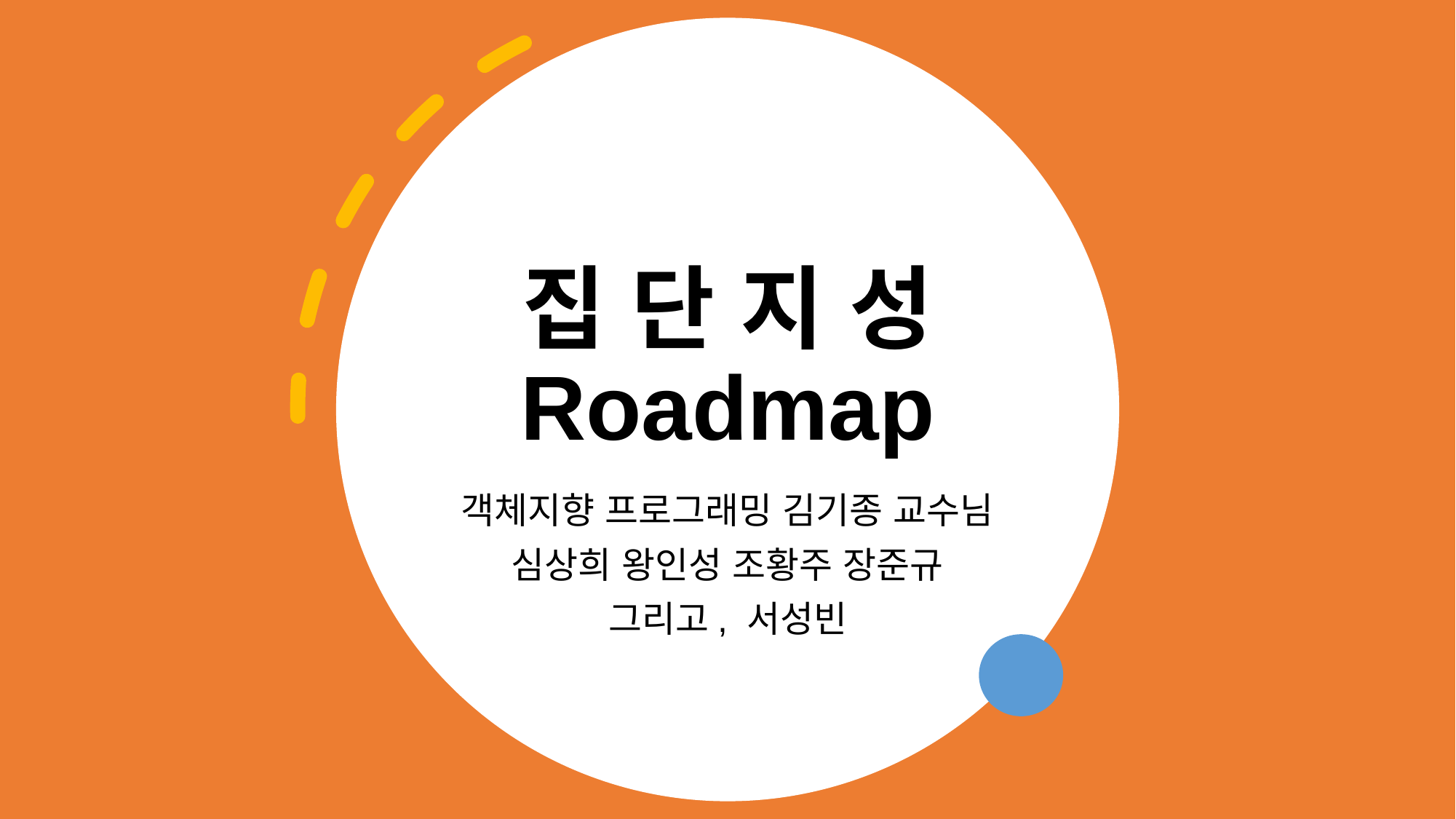

# 집 단 지 성 Roadmap
객체지향 프로그래밍 김기종 교수님
심상희 왕인성 조황주 장준규
그리고, 서성빈